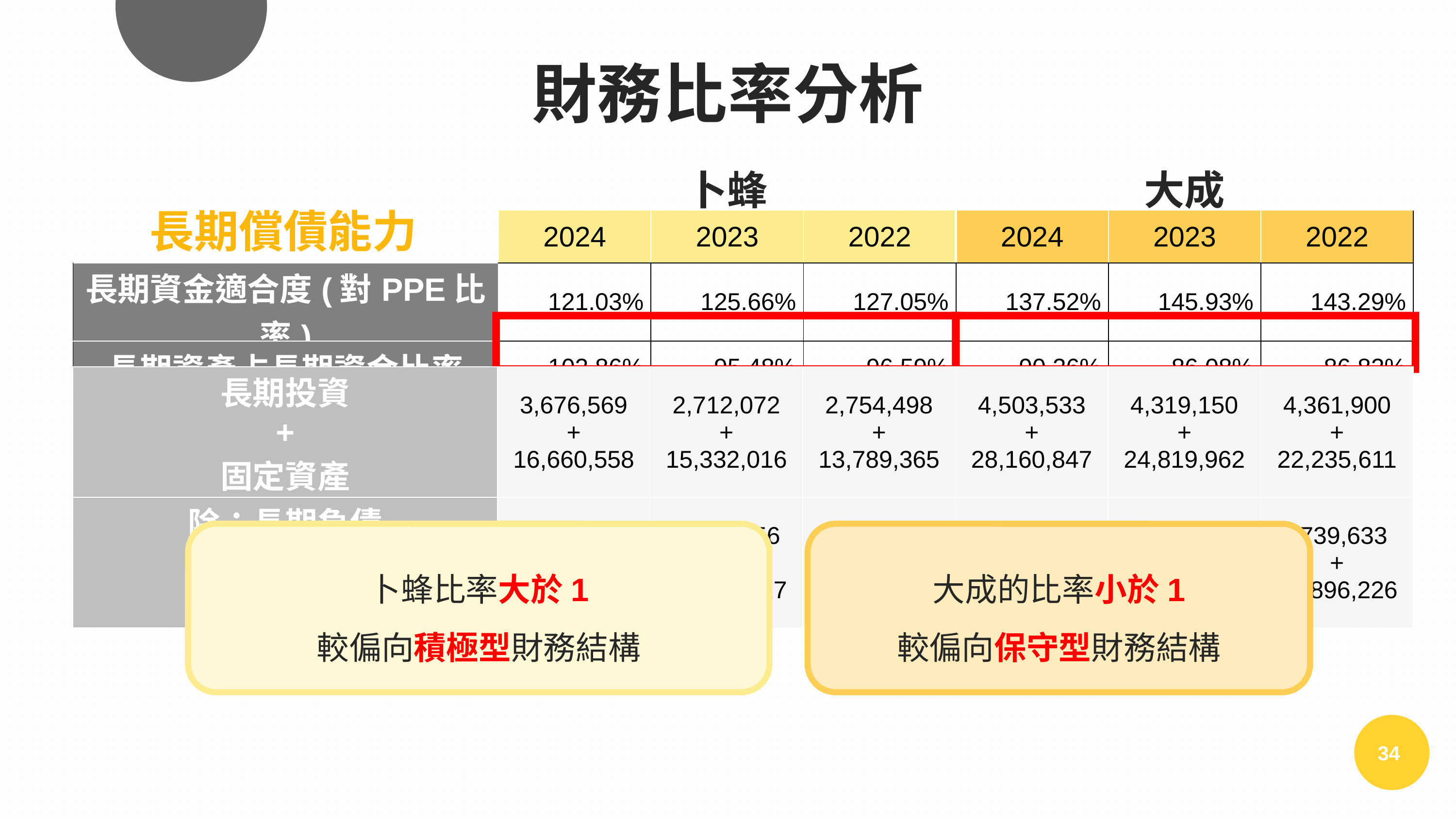

財務比率分析
|  | 卜蜂 |  |  | 大成 |  |  |
| --- | --- | --- | --- | --- | --- | --- |
|  | 2024 | 2023 | 2022 | 2024 | 2023 | 2022 |
| 長期資金適合度(對PPE比率) | 121.03% | 125.66% | 127.05% | 137.52% | 145.93% | 143.29% |
| 長期資產占長期資金比率 | 102.86% | 95.48% | 96.59% | 90.26% | 86.08% | 86.82% |
| 長期投資比率 | 12.48% | 0.33% | 0.36% | 6.36% | 2.58% | 2.80% |
長期償債能力

| 長期投資 + 固定資產 | 3,676,569 + 16,660,558 | 2,712,072 + 15,332,016 | 2,754,498 + 13,789,365 | 4,503,533 + 28,160,847 | 4,319,150 + 24,819,962 | 4,361,900 + 22,235,611 |
| --- | --- | --- | --- | --- | --- | --- |
| 除：長期負債 + 股東權益 | 8,644,785 + 11,127,574 | 8,676,756 + 10,222,417 | 7,639,663 + 9,487,764 | 1,669,652 + 34,520,683 | 2,033,686 + 31,816,745 | 1,739,633 + 28,896,226 |
大成的比率小於1
較偏向保守型財務結構
卜蜂比率大於1
較偏向積極型財務結構

34